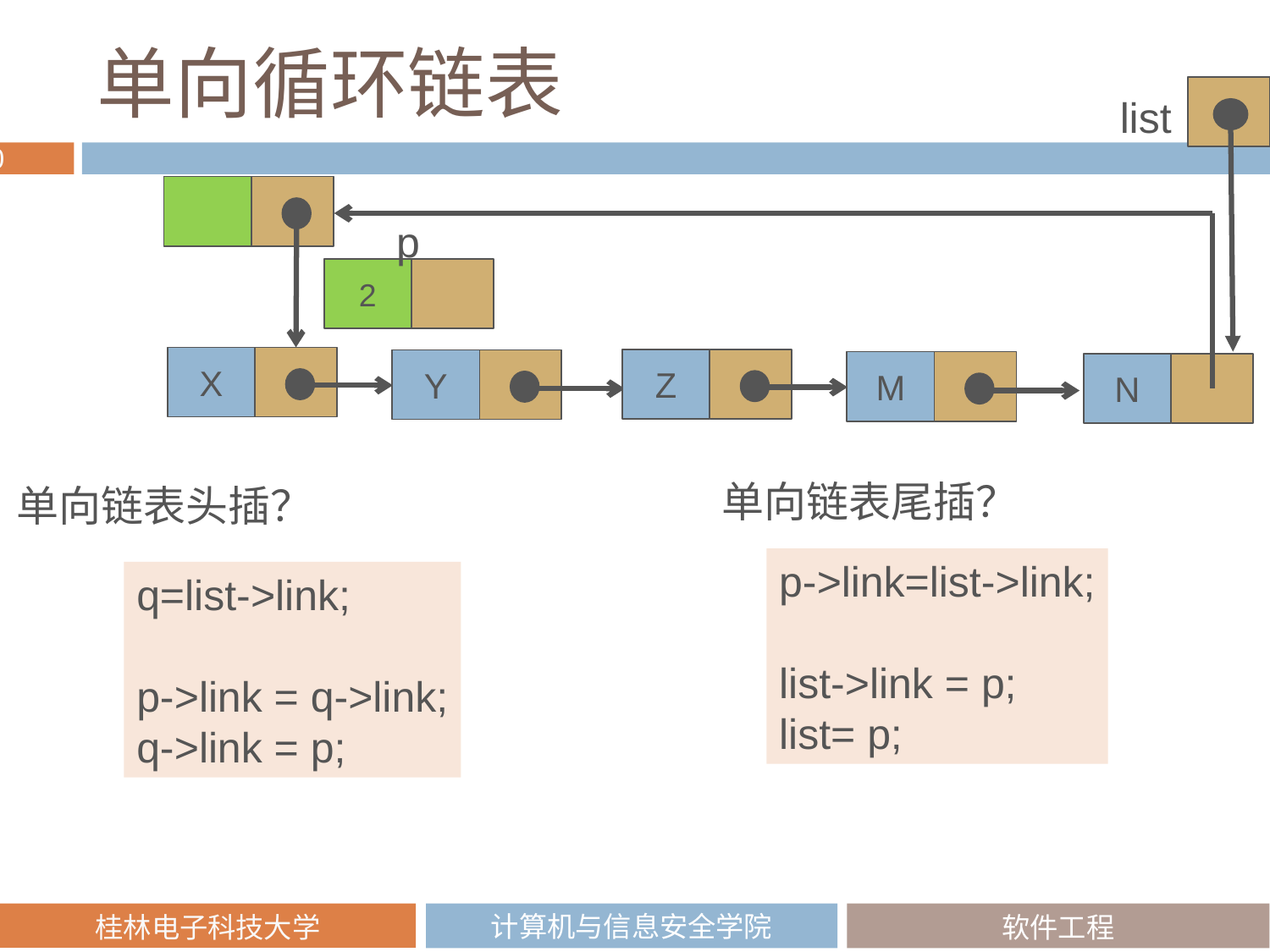

# 单向循环链表

list

p

2

X

Z

Y

M

N

单向链表尾插？
单向链表头插？
p->link=list->link;

list->link = p;
list= p;
q=list->link;

p->link = q->link;
q->link = p;